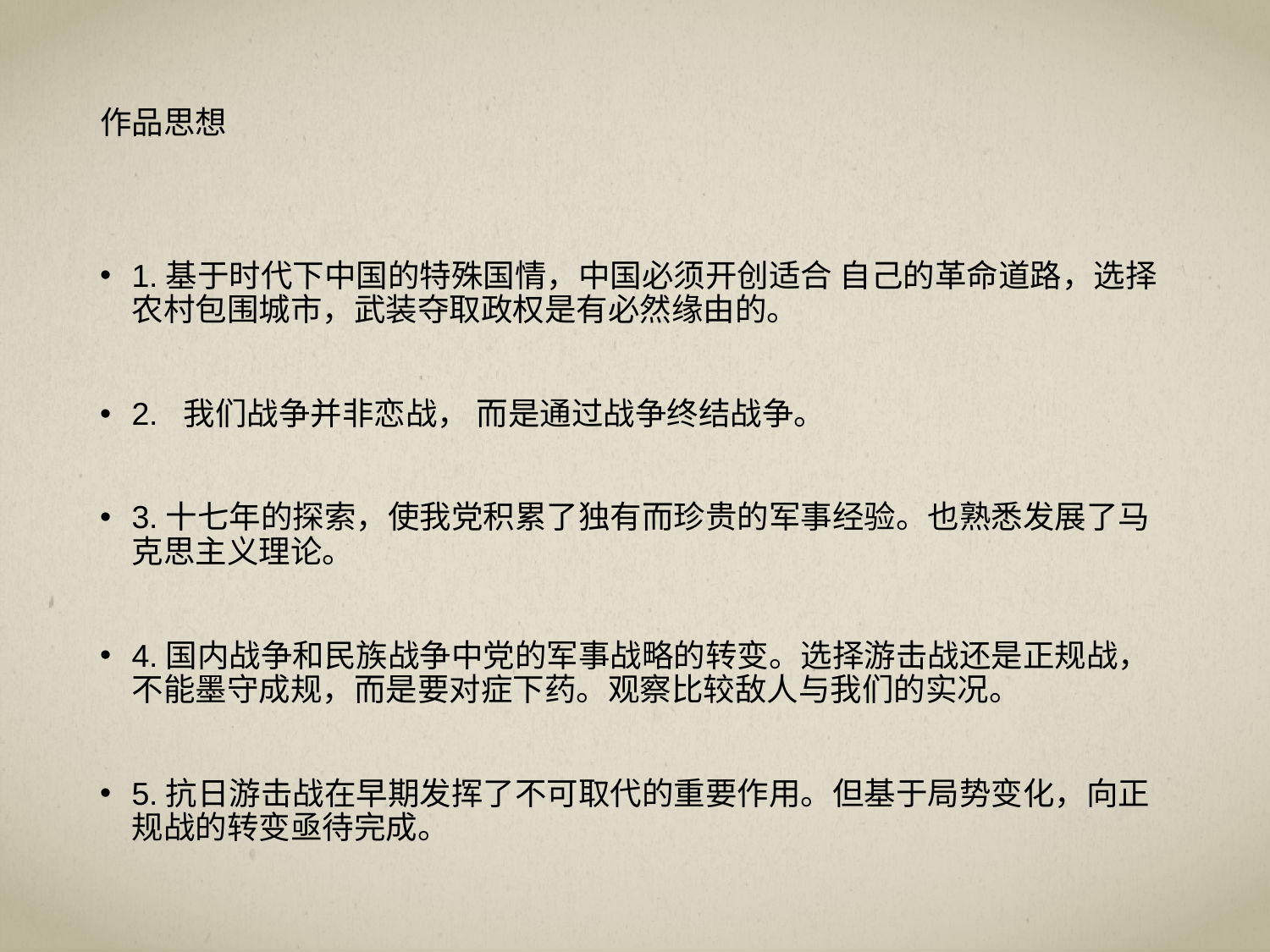

# 作品思想
1.基于时代下中国的特殊国情，中国必须开创适合 自己的革命道路，选择农村包围城市，武装夺取政权是有必然缘由的。

2.  我们战争并非恋战， 而是通过战争终结战争。

3.十七年的探索，使我党积累了独有而珍贵的军事经验。也熟悉发展了马克思主义理论。

4.国内战争和民族战争中党的军事战略的转变。选择游击战还是正规战，不能墨守成规，而是要对症下药。观察比较敌人与我们的实况。

5.抗日游击战在早期发挥了不可取代的重要作用。但基于局势变化，向正规战的转变亟待完成。